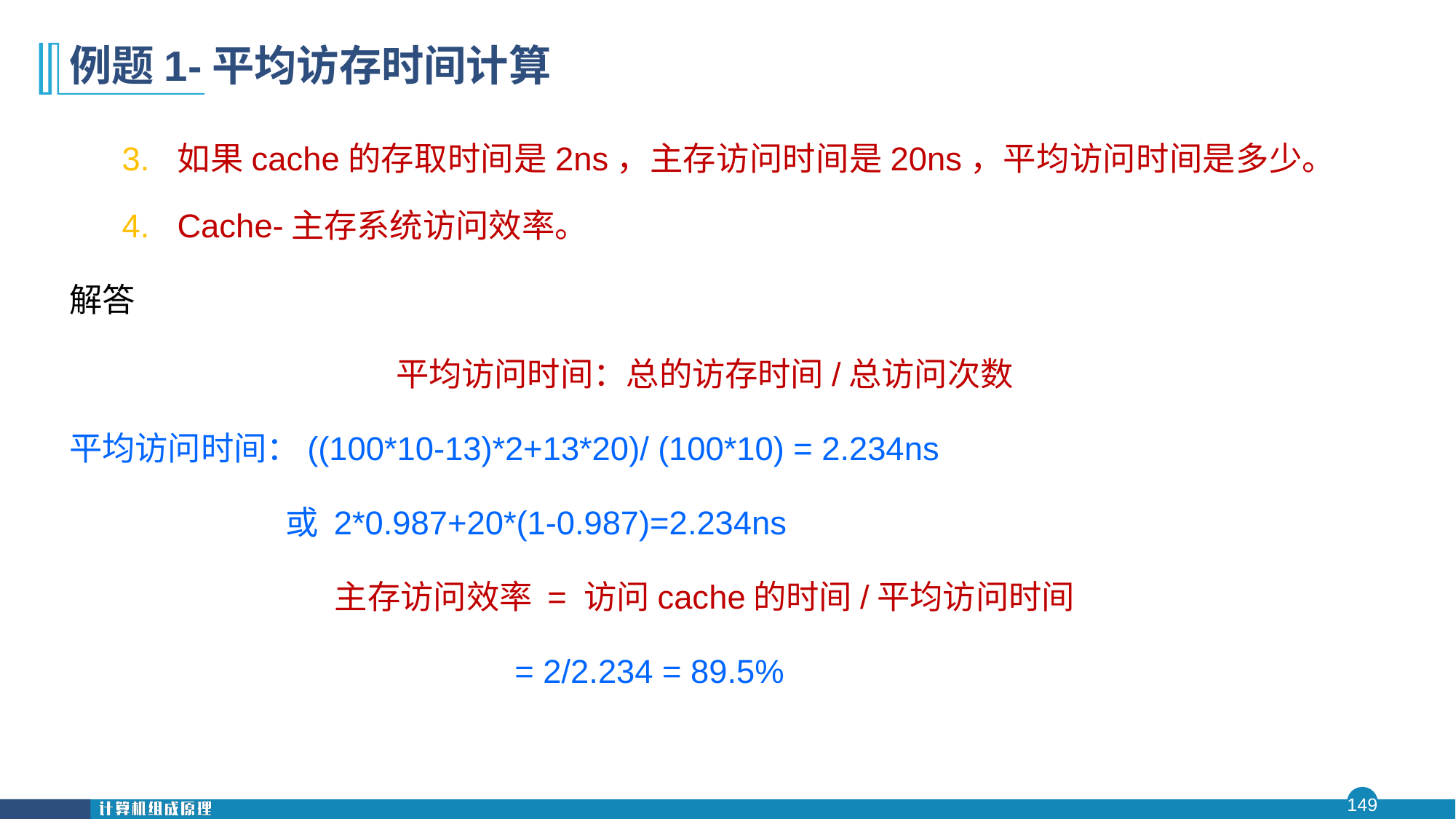

# 例题1-平均访存时间计算
如果cache的存取时间是2ns，主存访问时间是20ns，平均访问时间是多少。
Cache-主存系统访问效率。
解答
    平均访问时间：总的访存时间/总访问次数
平均访问时间：((100*10-13)*2+13*20)/ (100*10) = 2.234ns
                            或 2*0.987+20*(1-0.987)=2.234ns
    主存访问效率 = 访问cache的时间/平均访问时间
                                                 = 2/2.234 = 89.5%